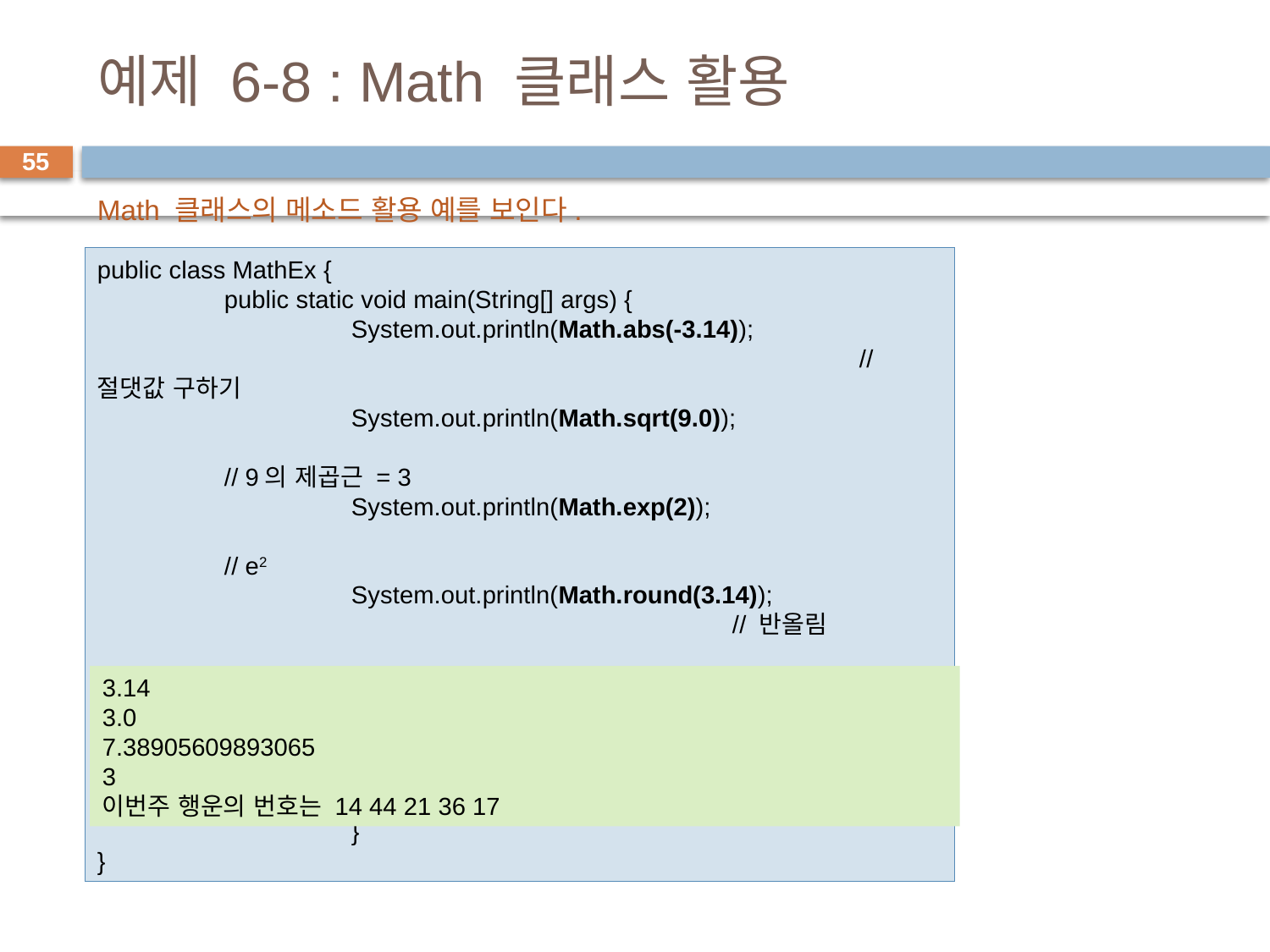

# 예제 6-8 : Math 클래스 활용
55
Math 클래스의 메소드 활용 예를 보인다.
public class MathEx {
	public static void main(String[] args) {
		System.out.println(Math.abs(-3.14)); 							// 절댓값 구하기
		System.out.println(Math.sqrt(9.0)); 								// 9의 제곱근 = 3
		System.out.println(Math.exp(2)); 									// e2
		System.out.println(Math.round(3.14)); 						// 반올림

		// [1, 45] 사이의 정수형 난수 5개 발생
		System.out.print("이번주 행운의 번호는 ");
		for (int i=0; i<5; i++)
			System.out.print((int)(Math.random()*45 + 1) + " "); // 난수 발생
		}
}
3.14
3.0
7.38905609893065
3
이번주 행운의 번호는 14 44 21 36 17